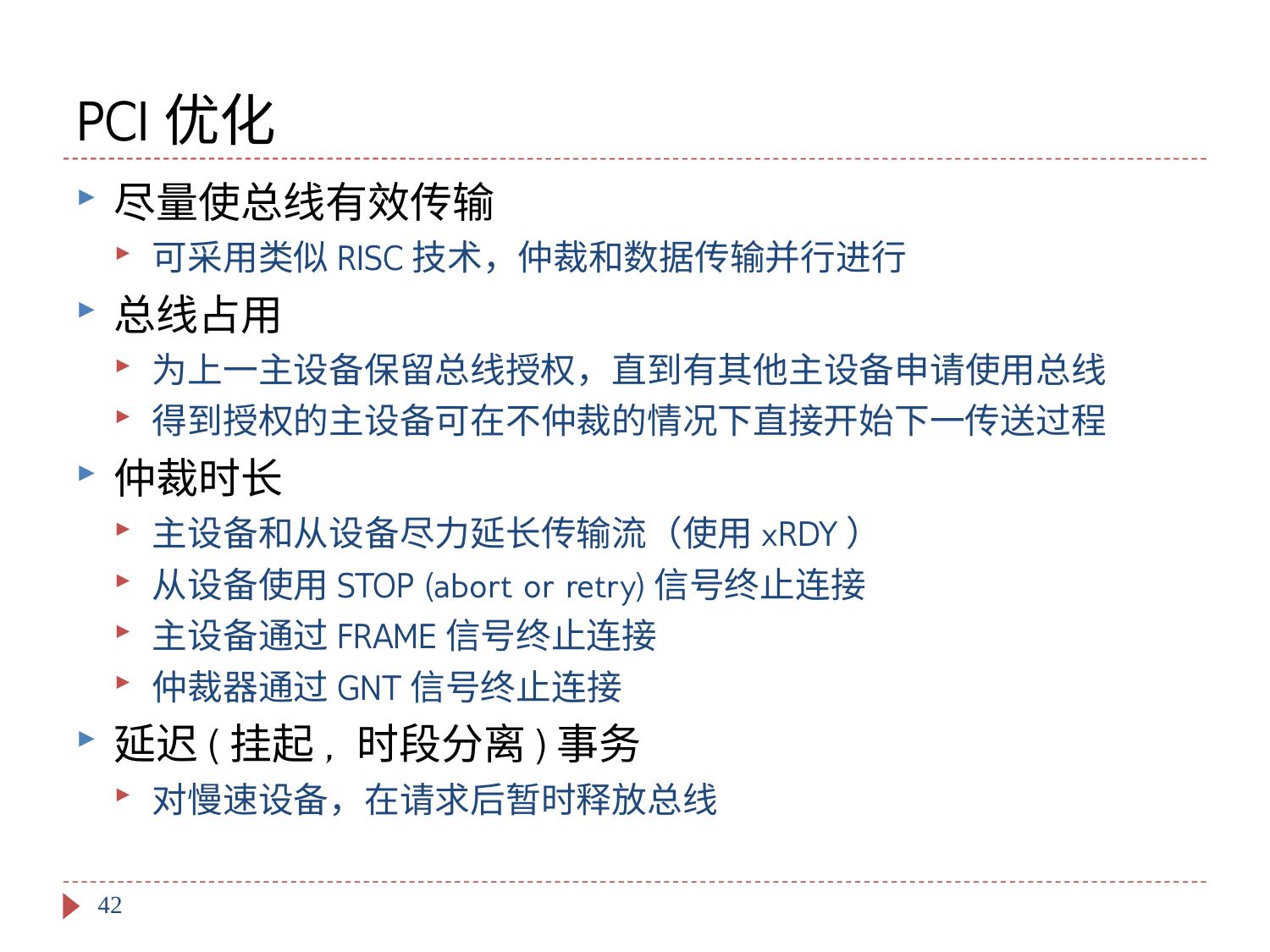

# PCI优化
尽量使总线有效传输
可采用类似RISC技术，仲裁和数据传输并行进行
总线占用
为上一主设备保留总线授权，直到有其他主设备申请使用总线
得到授权的主设备可在不仲裁的情况下直接开始下一传送过程
仲裁时长
主设备和从设备尽力延长传输流（使用xRDY）
从设备使用STOP (abort or retry)信号终止连接
主设备通过FRAME信号终止连接
仲裁器通过GNT信号终止连接
延迟(挂起, 时段分离)事务
对慢速设备，在请求后暂时释放总线

42